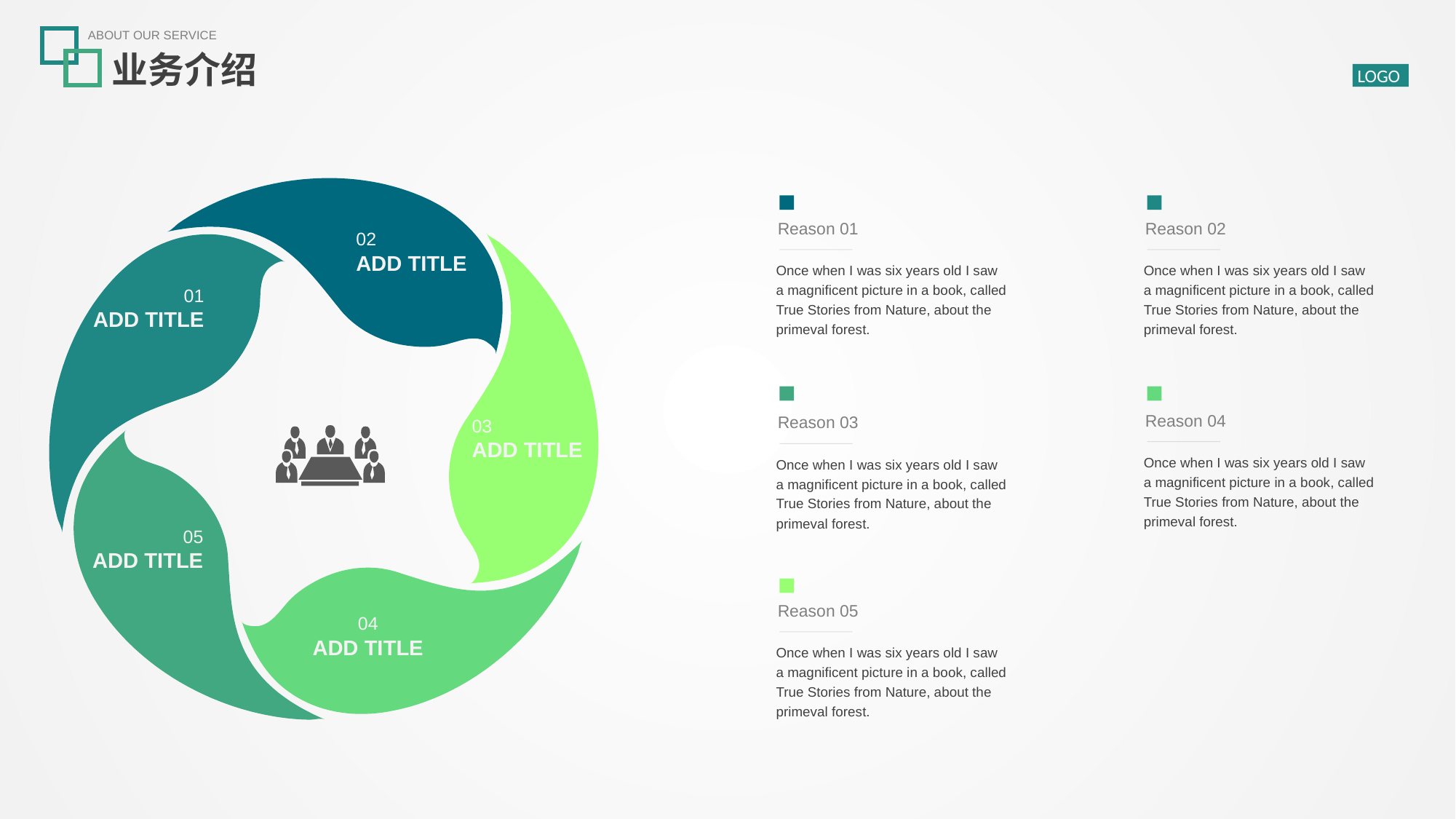

ABOUT OUR SERVICE

业务介绍
LOGO

02
ADD TITLE
01
ADD TITLE

03
ADD TITLE
05
ADD TITLE

04
ADD TITLE

Reason 01
Once when I was six years old I saw a magnificent picture in a book, called True Stories from Nature, about the primeval forest.

Reason 02
Once when I was six years old I saw a magnificent picture in a book, called True Stories from Nature, about the primeval forest.

Reason 03
Once when I was six years old I saw a magnificent picture in a book, called True Stories from Nature, about the primeval forest.

Reason 04
Once when I was six years old I saw a magnificent picture in a book, called True Stories from Nature, about the primeval forest.

Reason 05
Once when I was six years old I saw a magnificent picture in a book, called True Stories from Nature, about the primeval forest.